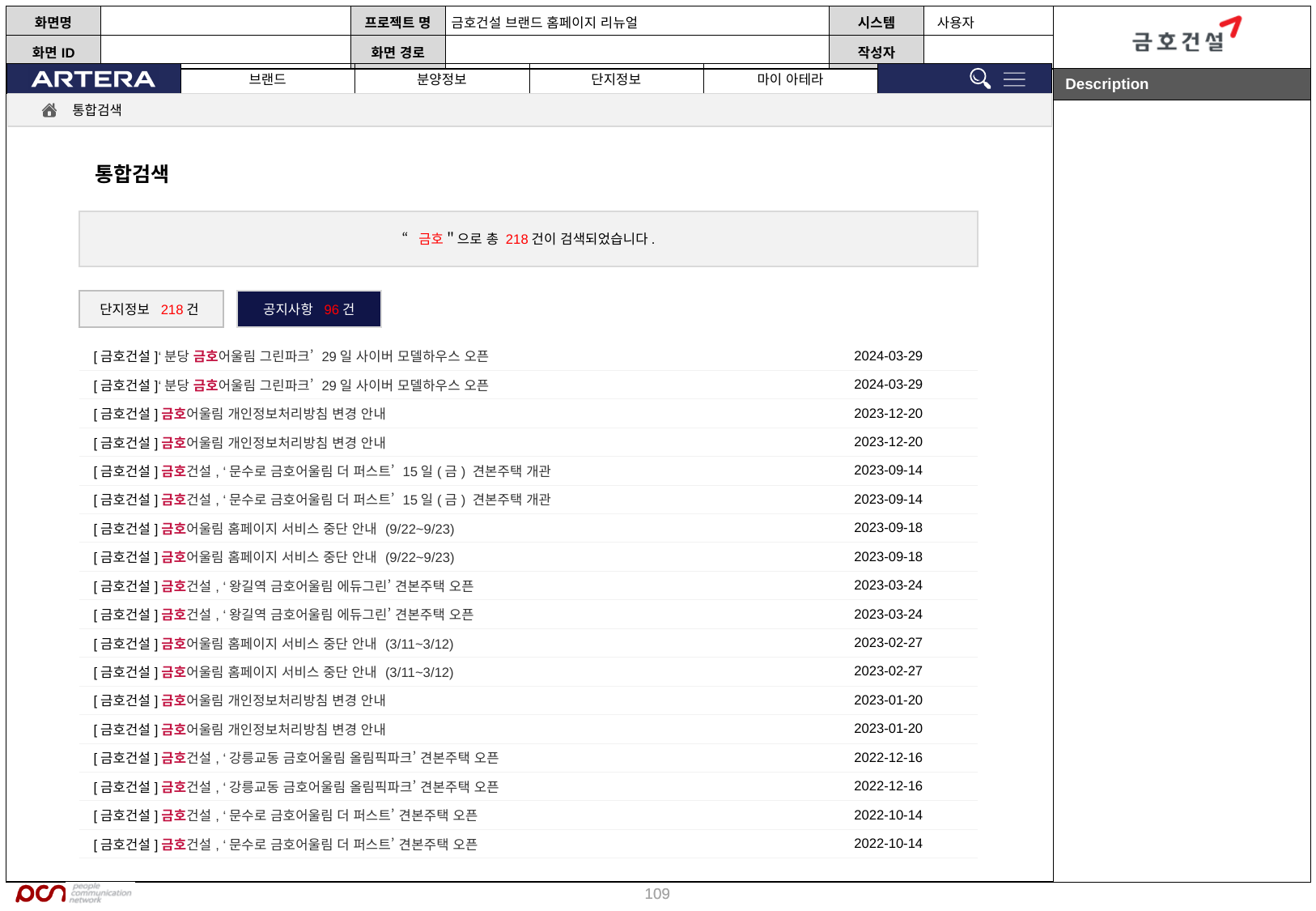

통합검색

통합검색

“금호＂으로 총 218건이 검색되었습니다.
단지정보  218건
공지사항  96건
| [금호건설]‘분당 금호어울림 그린파크’ 29일 사이버 모델하우스 오픈 | 2024-03-29 |
| --- | --- |
| [금호건설]‘분당 금호어울림 그린파크’ 29일 사이버 모델하우스 오픈 | 2024-03-29 |
| [금호건설]금호어울림 개인정보처리방침 변경 안내 | 2023-12-20 |
| [금호건설]금호어울림 개인정보처리방침 변경 안내 | 2023-12-20 |
| [금호건설]금호건설, ‘문수로 금호어울림 더 퍼스트’ 15일(금) 견본주택 개관 | 2023-09-14 |
| [금호건설]금호건설, ‘문수로 금호어울림 더 퍼스트’ 15일(금) 견본주택 개관 | 2023-09-14 |
| [금호건설]금호어울림 홈페이지 서비스 중단 안내 (9/22~9/23) | 2023-09-18 |
| [금호건설]금호어울림 홈페이지 서비스 중단 안내 (9/22~9/23) | 2023-09-18 |
| [금호건설]금호건설, ‘왕길역 금호어울림 에듀그린’ 견본주택 오픈 | 2023-03-24 |
| [금호건설]금호건설, ‘왕길역 금호어울림 에듀그린’ 견본주택 오픈 | 2023-03-24 |
| [금호건설]금호어울림 홈페이지 서비스 중단 안내 (3/11~3/12) | 2023-02-27 |
| [금호건설]금호어울림 홈페이지 서비스 중단 안내 (3/11~3/12) | 2023-02-27 |
| [금호건설]금호어울림 개인정보처리방침 변경 안내 | 2023-01-20 |
| [금호건설]금호어울림 개인정보처리방침 변경 안내 | 2023-01-20 |
| [금호건설]금호건설, ‘강릉교동 금호어울림 올림픽파크’ 견본주택 오픈 | 2022-12-16 |
| [금호건설]금호건설, ‘강릉교동 금호어울림 올림픽파크’ 견본주택 오픈 | 2022-12-16 |
| [금호건설]금호건설, ‘문수로 금호어울림 더 퍼스트’ 견본주택 오픈 | 2022-10-14 |
| [금호건설]금호건설, ‘문수로 금호어울림 더 퍼스트’ 견본주택 오픈 | 2022-10-14 |